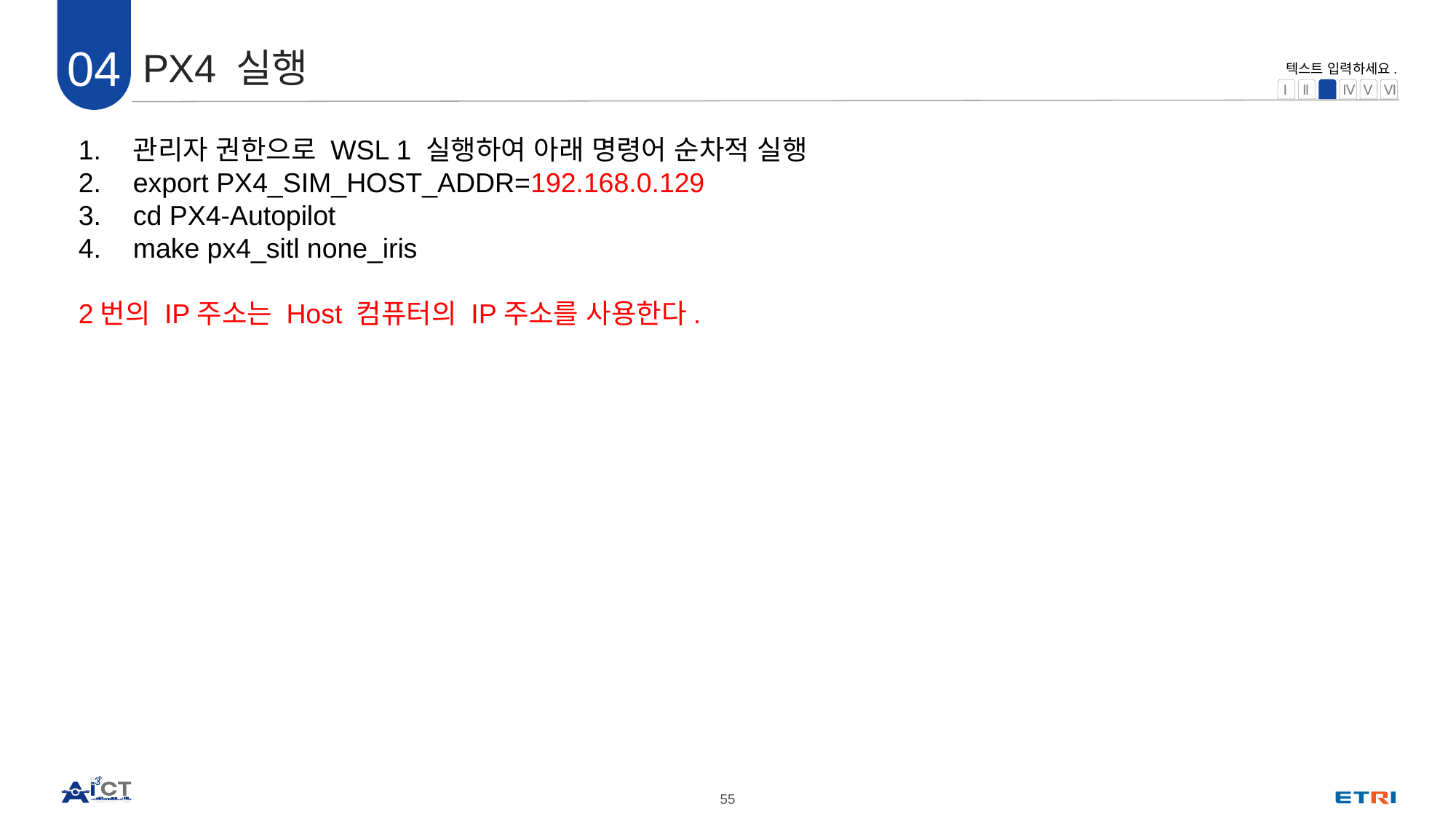

04
PX4 실행
관리자 권한으로 WSL 1 실행하여 아래 명령어 순차적 실행
export PX4_SIM_HOST_ADDR=192.168.0.129
cd PX4-Autopilot
make px4_sitl none_iris

2번의 IP주소는 Host 컴퓨터의 IP주소를 사용한다.